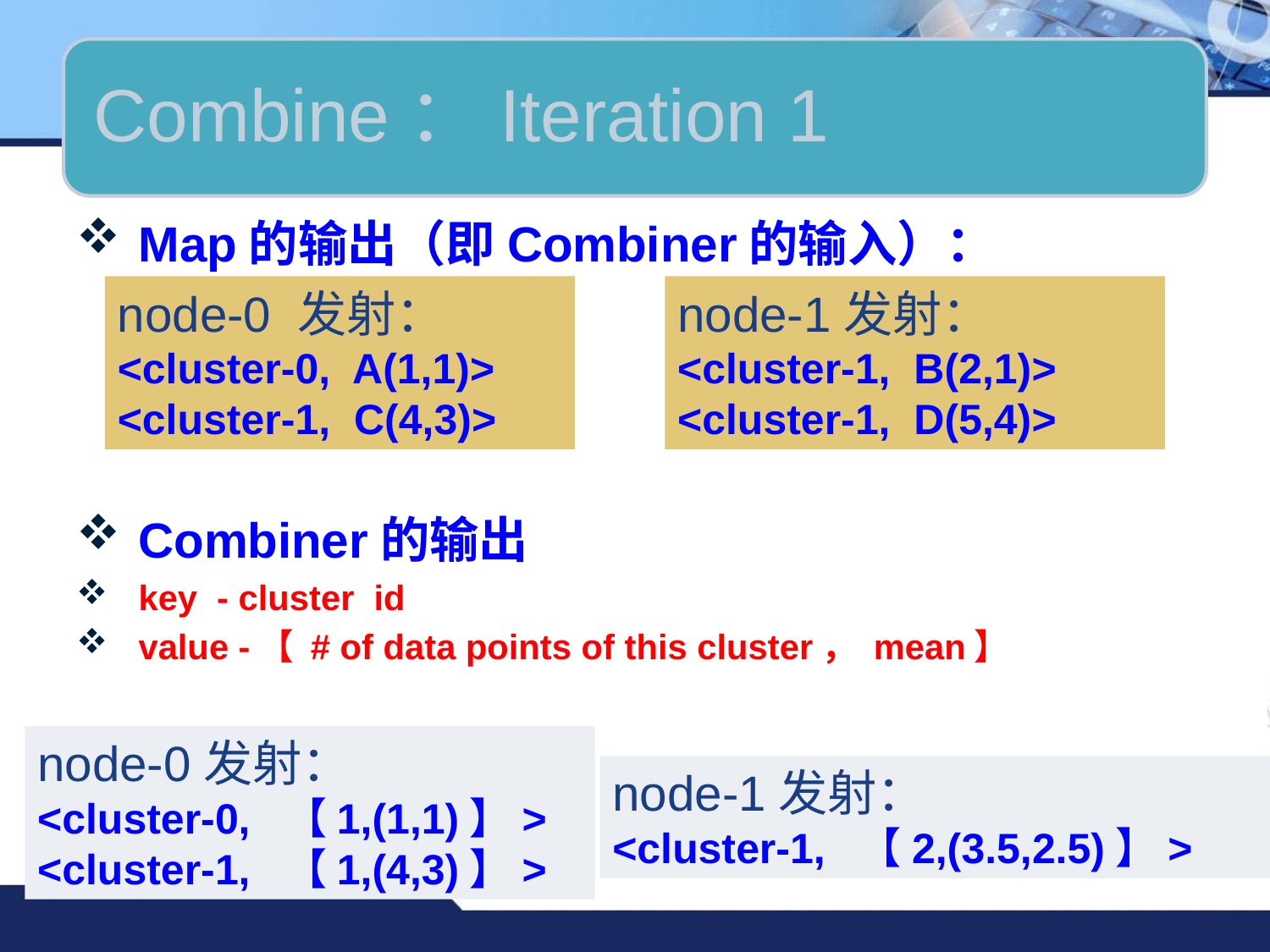

Combine：Iteration 1
Map的输出（即Combiner的输入）：

Combiner的输出
key  - cluster  id
value -【 # of data points of this cluster， mean】

node-0 发射：
<cluster-0,  A(1,1)>
<cluster-1,  C(4,3)>
node-1发射：
<cluster-1,  B(2,1)>
<cluster-1,  D(5,4)>
node-0发射：
<cluster-0,  【1,(1,1)】>
<cluster-1,  【1,(4,3)】>
node-1发射：
<cluster-1,  【2,(3.5,2.5)】>